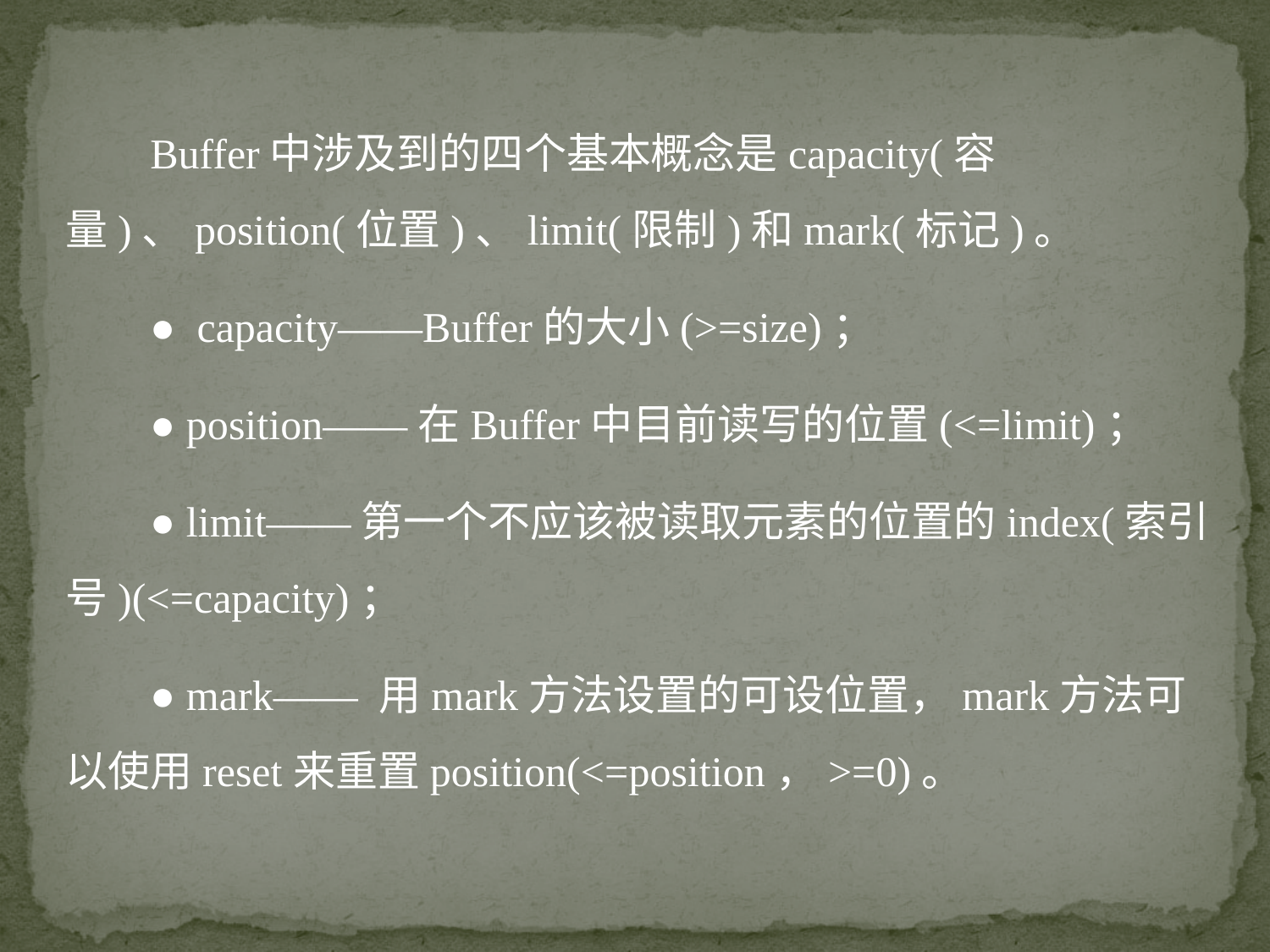

Buffer中涉及到的四个基本概念是capacity(容量)、position(位置)、limit(限制)和mark(标记)。
        ●  capacity——Buffer的大小(>=size)；
        ● position——在Buffer中目前读写的位置(<=limit)；
        ● limit——第一个不应该被读取元素的位置的index(索引号)(<=capacity)；
        ● mark—— 用mark方法设置的可设位置，mark方法可以使用reset来重置position(<=position，>=0)。